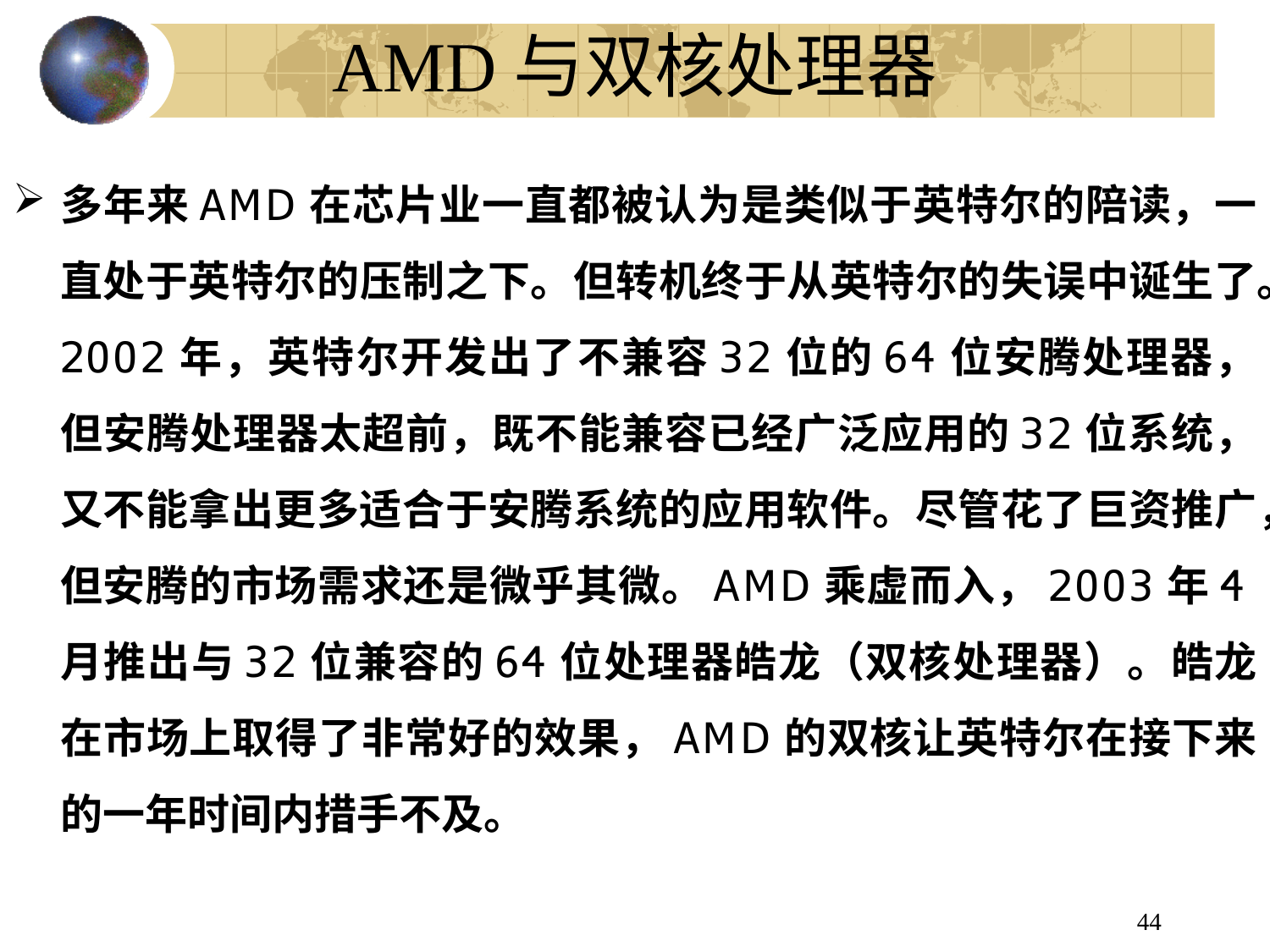

# AMD与双核处理器
多年来AMD在芯片业一直都被认为是类似于英特尔的陪读，一直处于英特尔的压制之下。但转机终于从英特尔的失误中诞生了。2002年，英特尔开发出了不兼容32位的64位安腾处理器，但安腾处理器太超前，既不能兼容已经广泛应用的32位系统，又不能拿出更多适合于安腾系统的应用软件。尽管花了巨资推广，但安腾的市场需求还是微乎其微。AMD乘虚而入，2003年4月推出与32位兼容的64位处理器皓龙（双核处理器）。皓龙在市场上取得了非常好的效果，AMD的双核让英特尔在接下来的一年时间内措手不及。
44